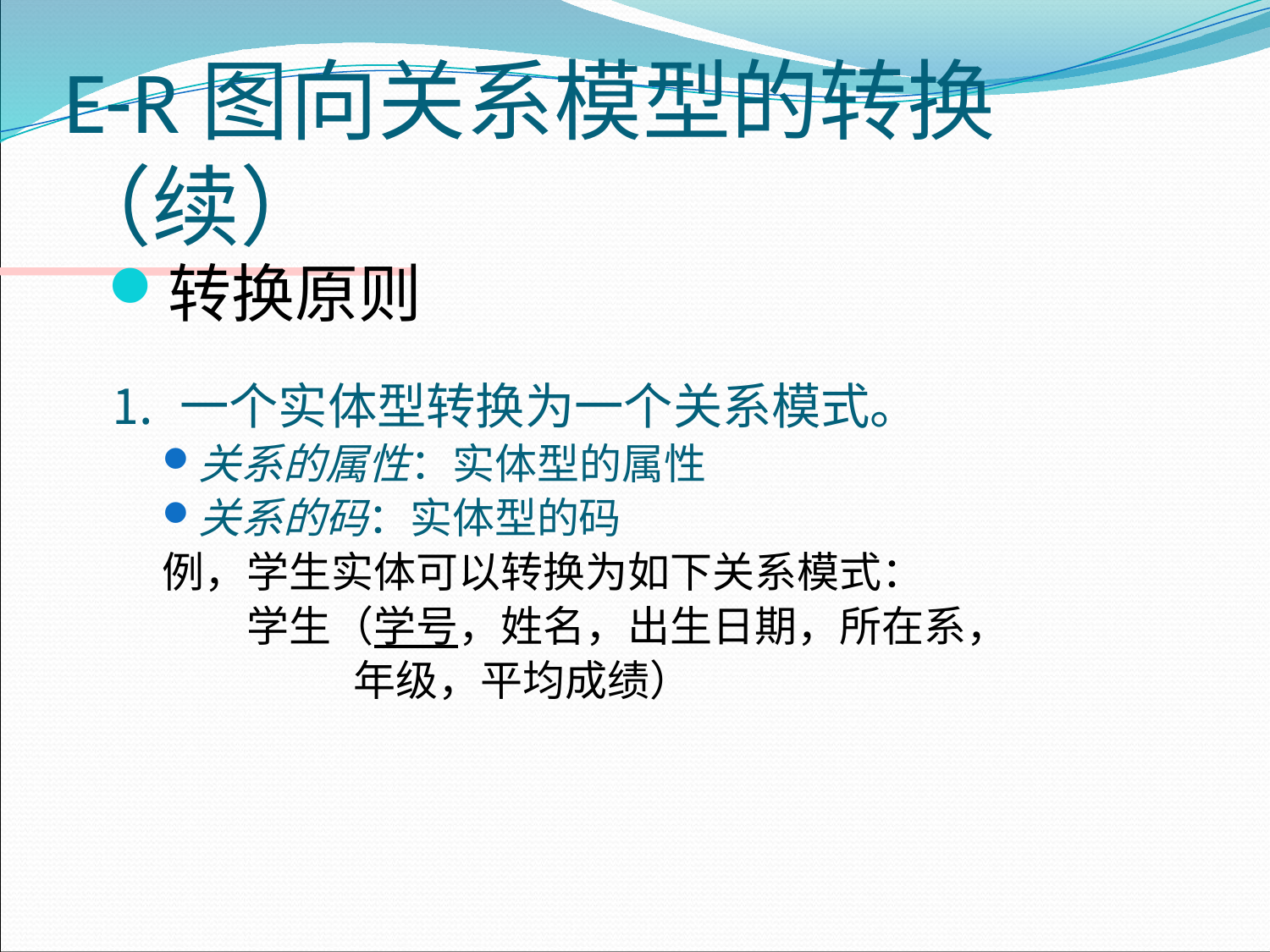

# E-R图向关系模型的转换（续）
转换原则

⒈ 一个实体型转换为一个关系模式。
关系的属性：实体型的属性
关系的码：实体型的码
例，学生实体可以转换为如下关系模式：
　　学生（学号，姓名，出生日期，所在系，
                   年级，平均成绩）

747